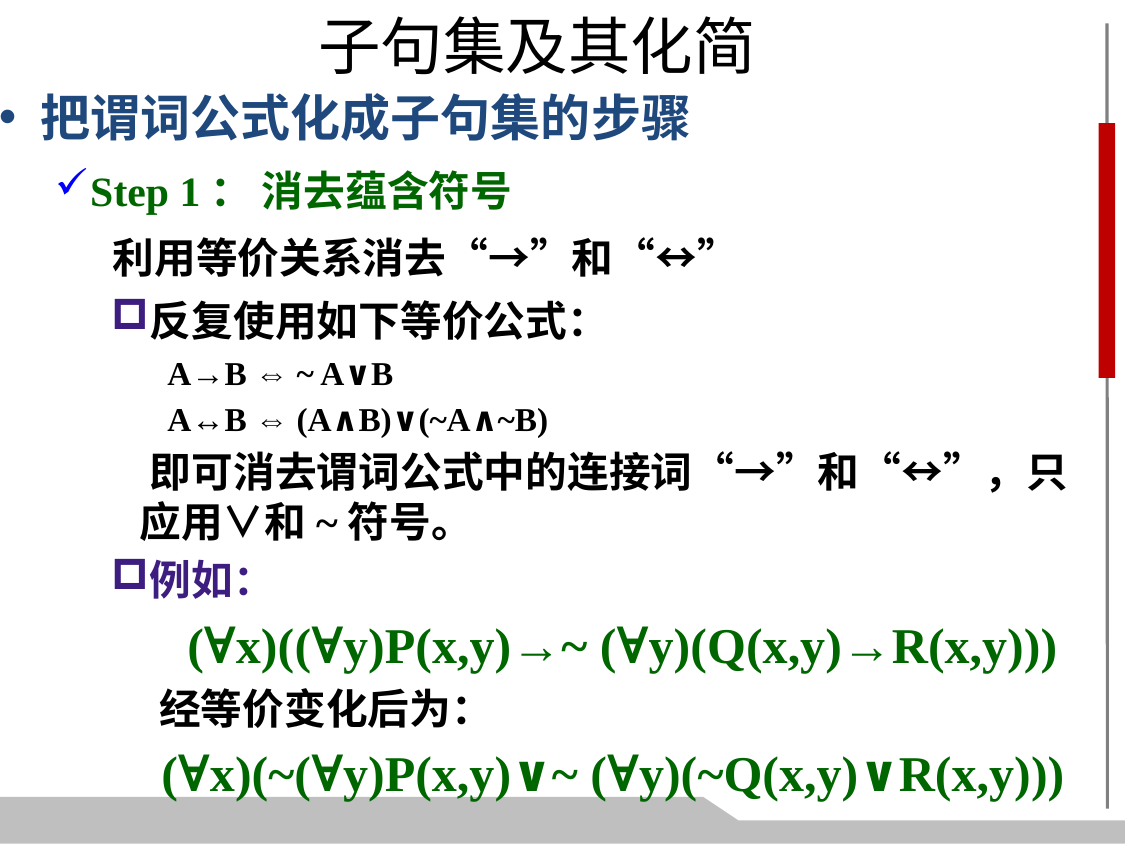

子句集及其化简
把谓词公式化成子句集的步骤
Step 1： 消去蕴含符号
     利用等价关系消去“→”和“↔”
反复使用如下等价公式：
A→B ⇔ ~ A∨B
A↔B ⇔ (A∧B)∨(~A∧~B)
   即可消去谓词公式中的连接词“→”和“↔”，只应用∨和~符号。
例如：
        (∀x)((∀y)P(x,y)→~ (∀y)(Q(x,y)→R(x,y)))
    经等价变化后为：
    (∀x)(~(∀y)P(x,y)∨~ (∀y)(~Q(x,y)∨R(x,y)))